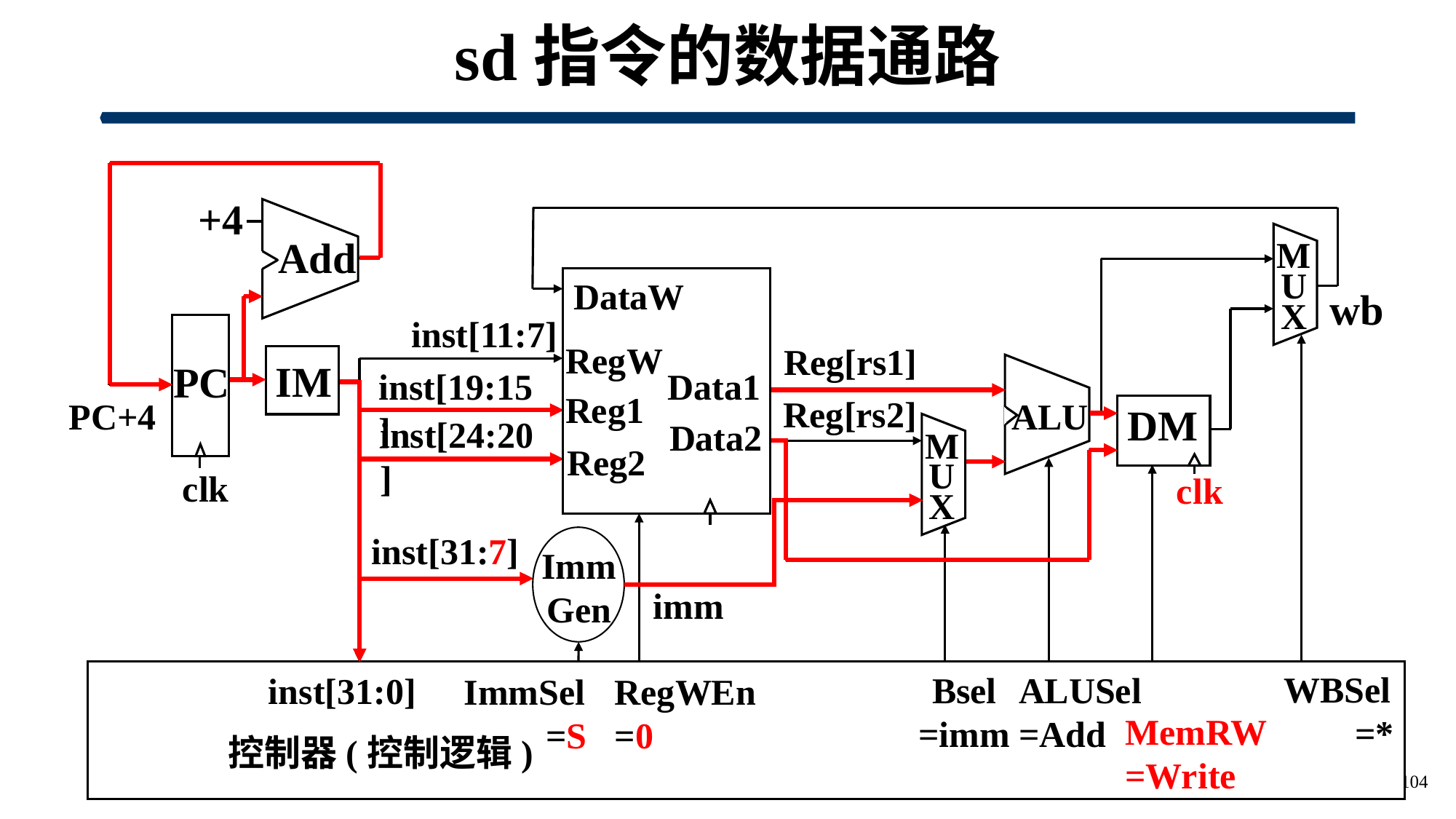

# sd指令的数据通路

+4

Add
M
U
X

DataW

RegW
Data1
Reg1
Data2
Reg2

wb
inst[11:7]

PC

clk
Reg[rs1]

IM

ALU
inst[19:15]
Reg[rs2]
PC+4
DM

clk
inst[24:20]
M
U
X

inst[31:7]

Imm
Gen
imm

WBSel
=*
Bsel
=imm
ALUSel
=Add
inst[31:0]
ImmSel
=S
RegWEn
=0
MemRW=Write
控制器(控制逻辑)
104